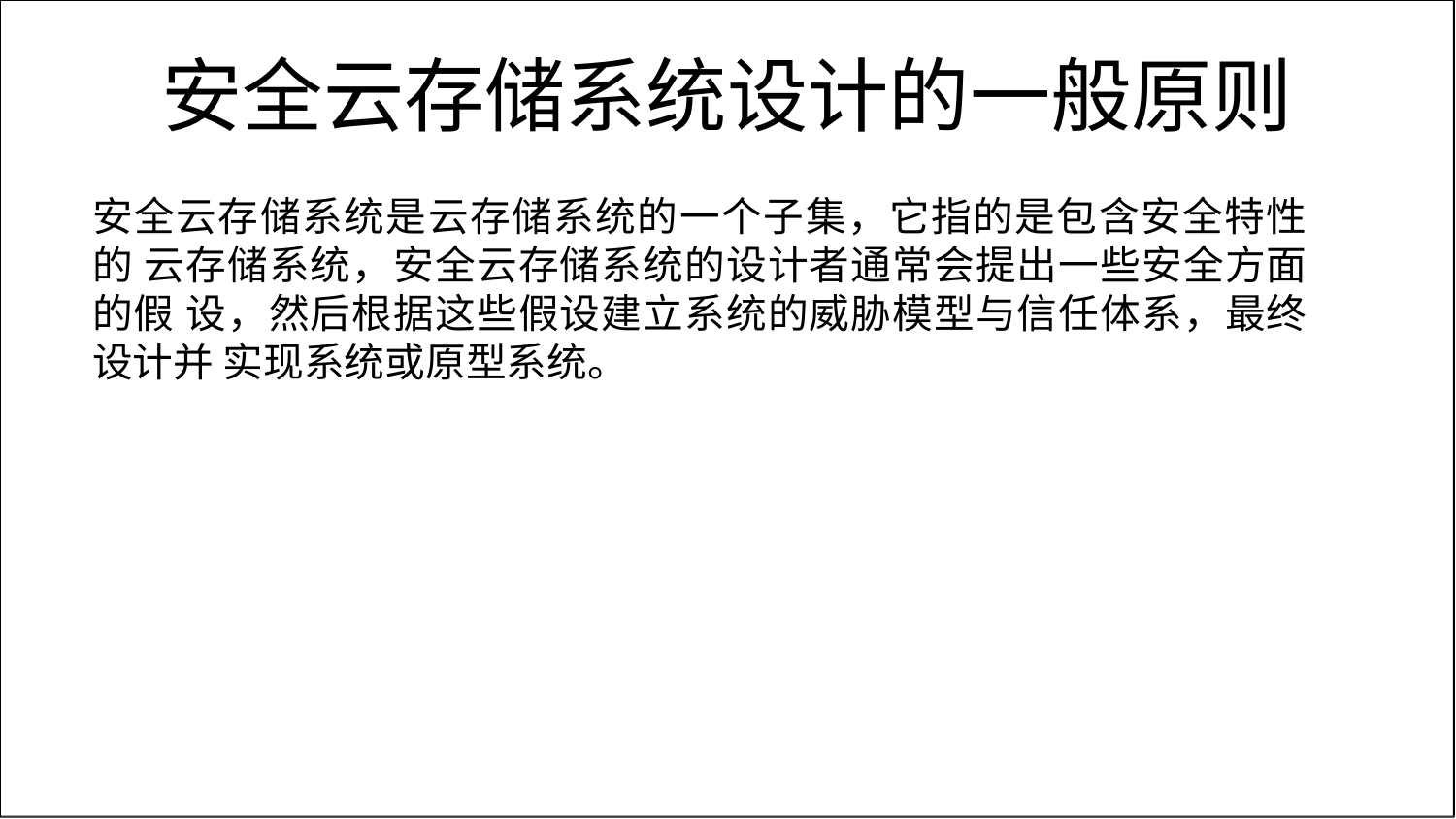

# 安全云存储系统设计的一般原则
安全云存储系统是云存储系统的一个子集，它指的是包含安全特性的 云存储系统，安全云存储系统的设计者通常会提出一些安全方面的假 设，然后根据这些假设建立系统的威胁模型与信任体系，最终设计并 实现系统或原型系统。